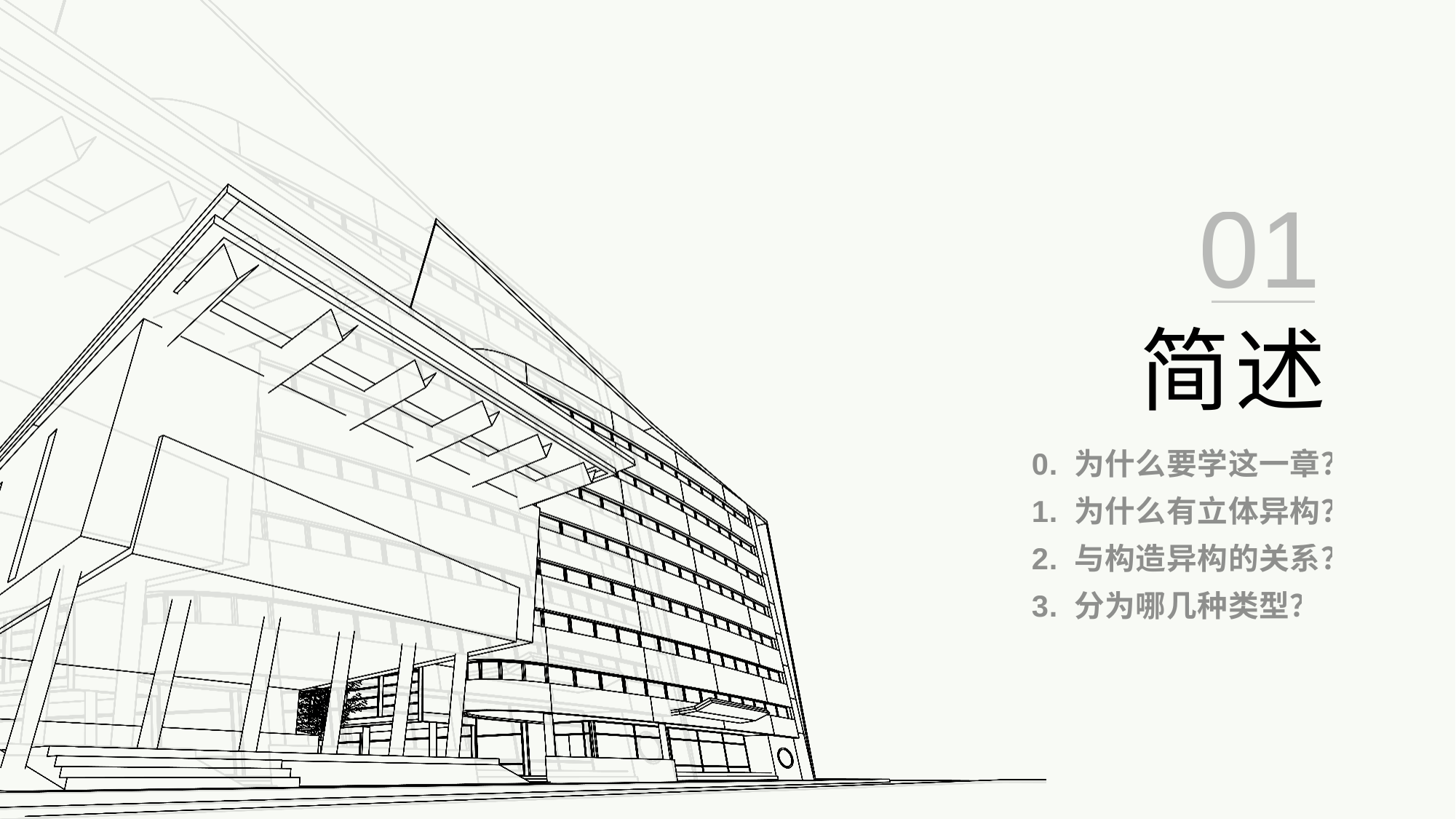

01
简述
0. 为什么要学这一章？
1. 为什么有立体异构？
2. 与构造异构的关系？
3. 分为哪几种类型？